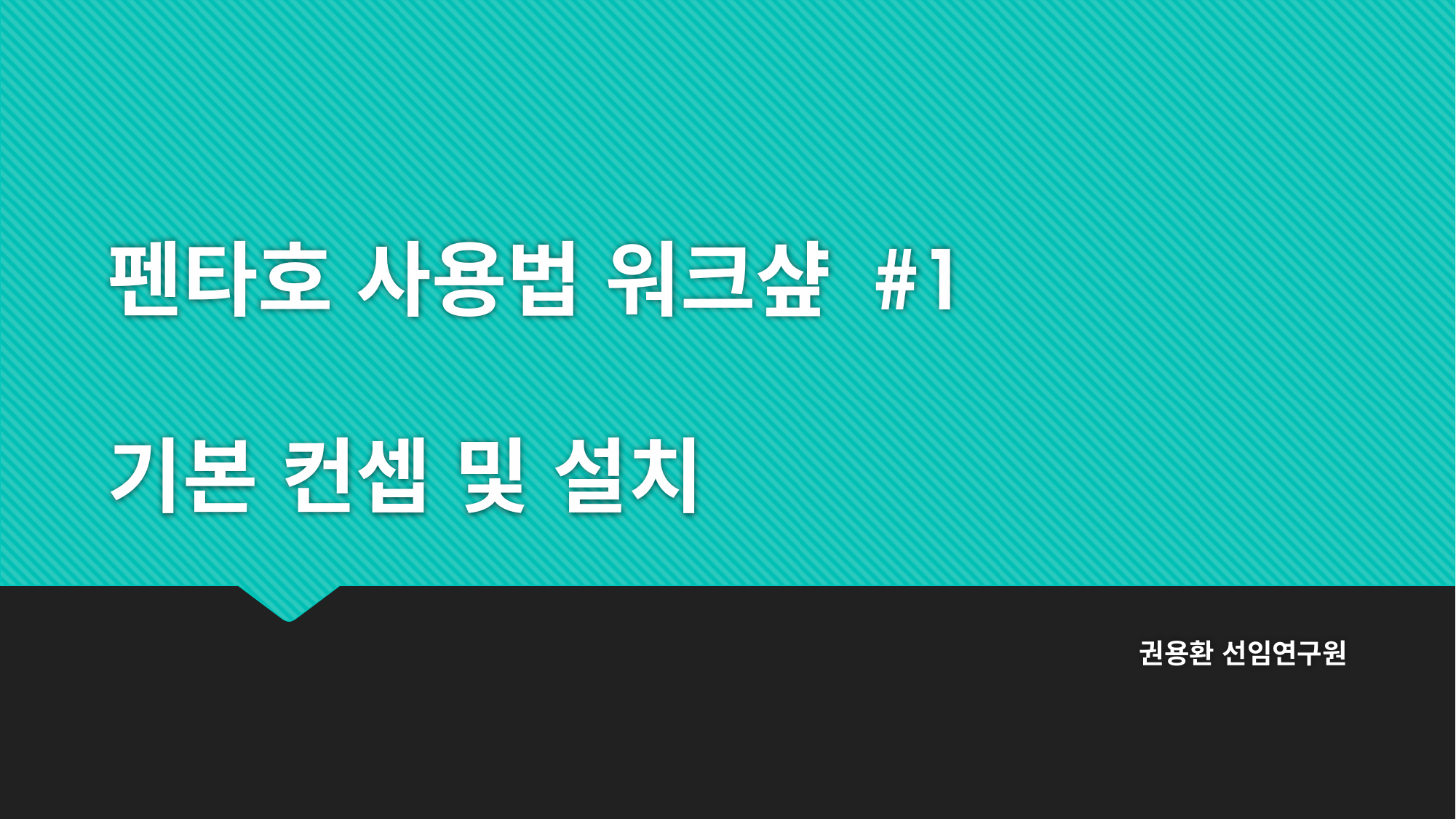

# 펜타호 사용법 워크샾 #1 기본 컨셉 및 설치
권용환 선임연구원